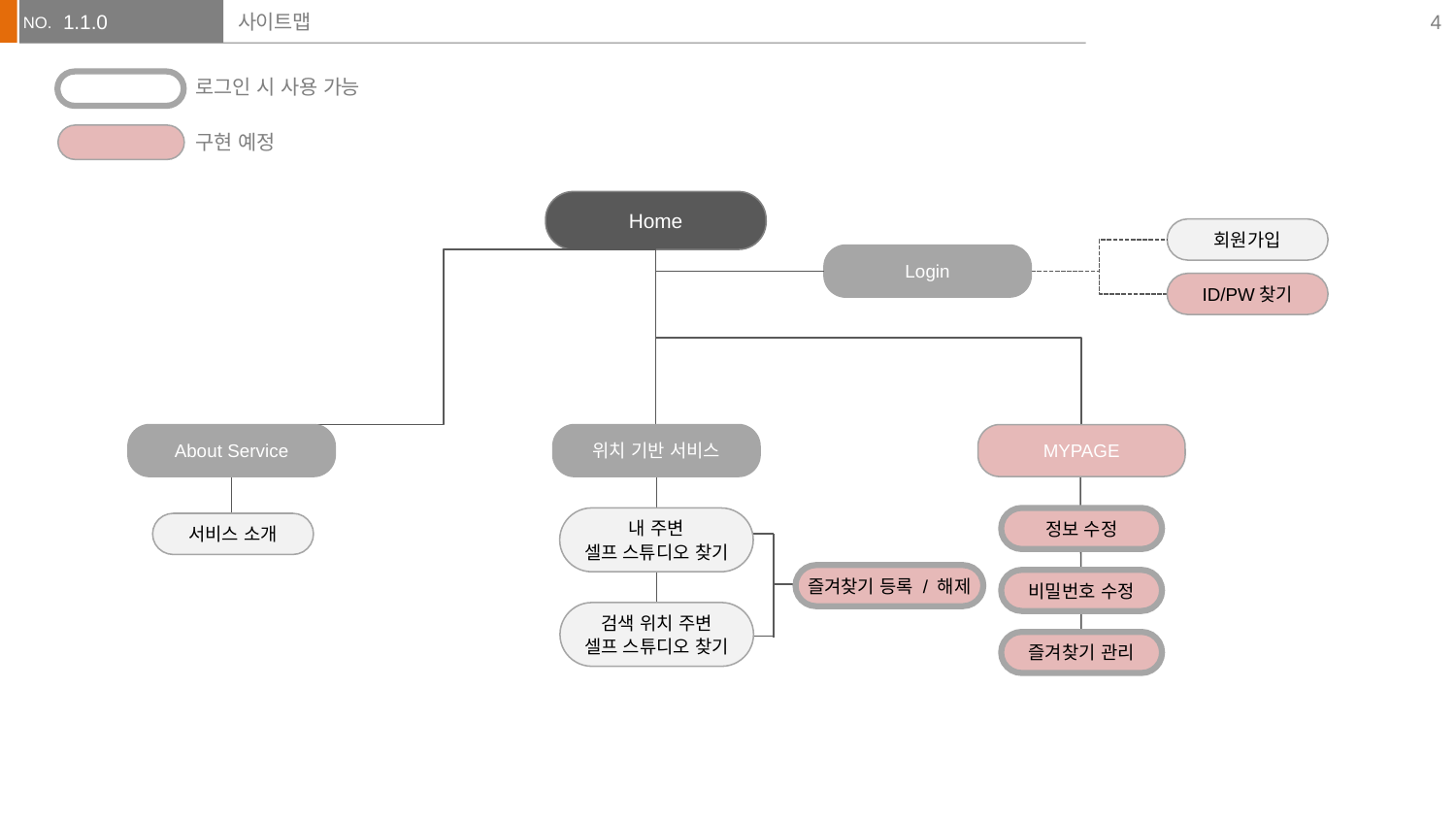

4
1.1.0
# 사이트맵
로그인 시 사용 가능

구현 예정

Home
회원가입
Login
ID/PW찾기
About Service
위치 기반 서비스
MYPAGE
내 주변
셀프 스튜디오 찾기
정보 수정
서비스 소개
즐겨찾기 등록 / 해제
비밀번호 수정
검색 위치 주변
셀프 스튜디오 찾기
즐겨찾기 관리